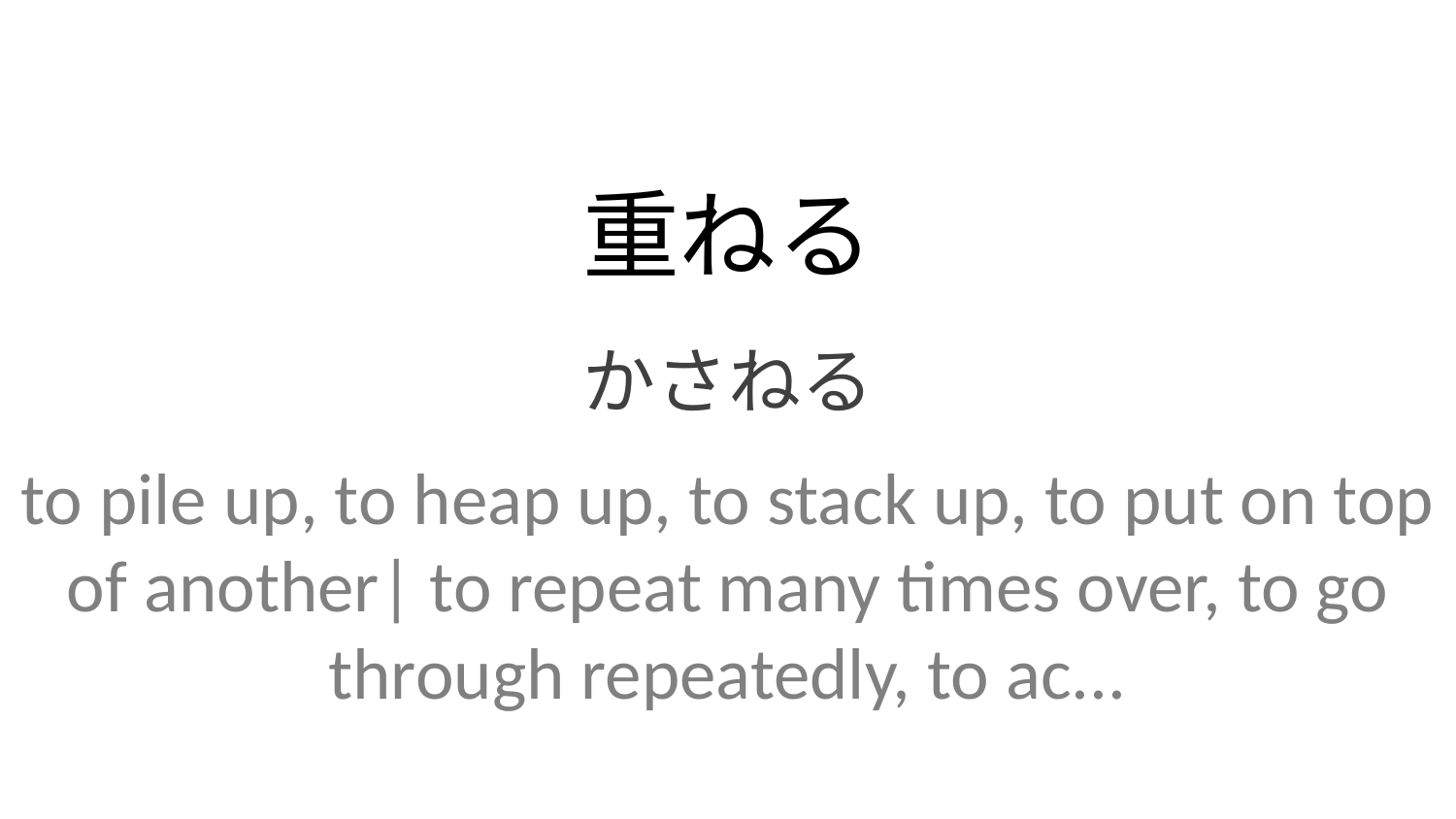

重ねる

かさねる
to pile up, to heap up, to stack up, to put on top of another| to repeat many times over, to go through repeatedly, to ac...